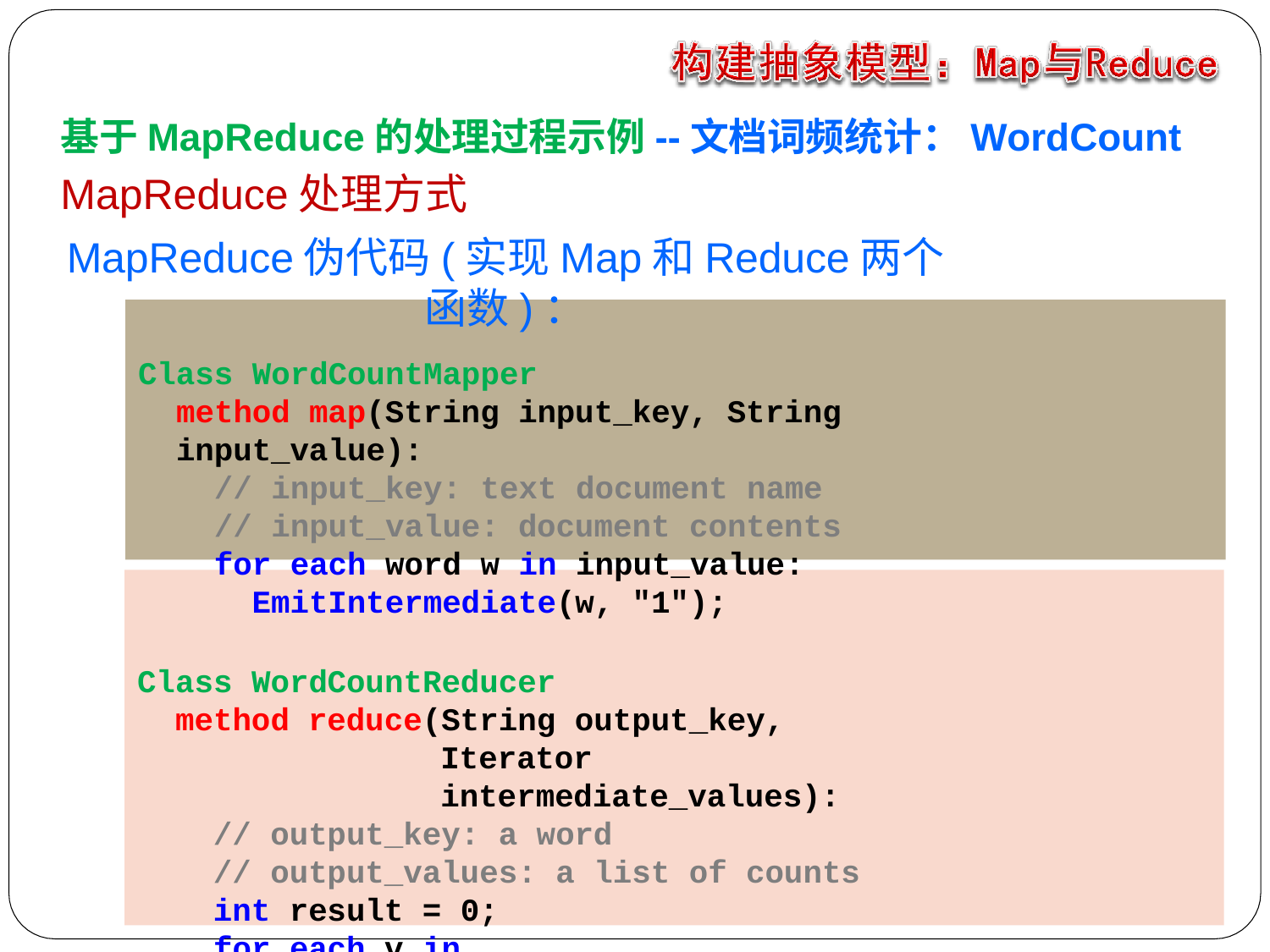

# 基于MapReduce的处理过程示例--文档词频统计：WordCount
MapReduce处理方式
MapReduce伪代码(实现Map和Reduce两个函数)：
Class WordCountMapper
method map(String input_key, String input_value):
// input_key: text document name
// input_value: document contents
for each word w in input_value:
EmitIntermediate(w, "1");

Class WordCountReducer
method reduce(String output_key,
Iterator intermediate_values):
// output_key: a word
// output_values: a list of counts
int result = 0;
for each v in intermediate_values: result += ParseInt(v);
Emit(output_key， result);